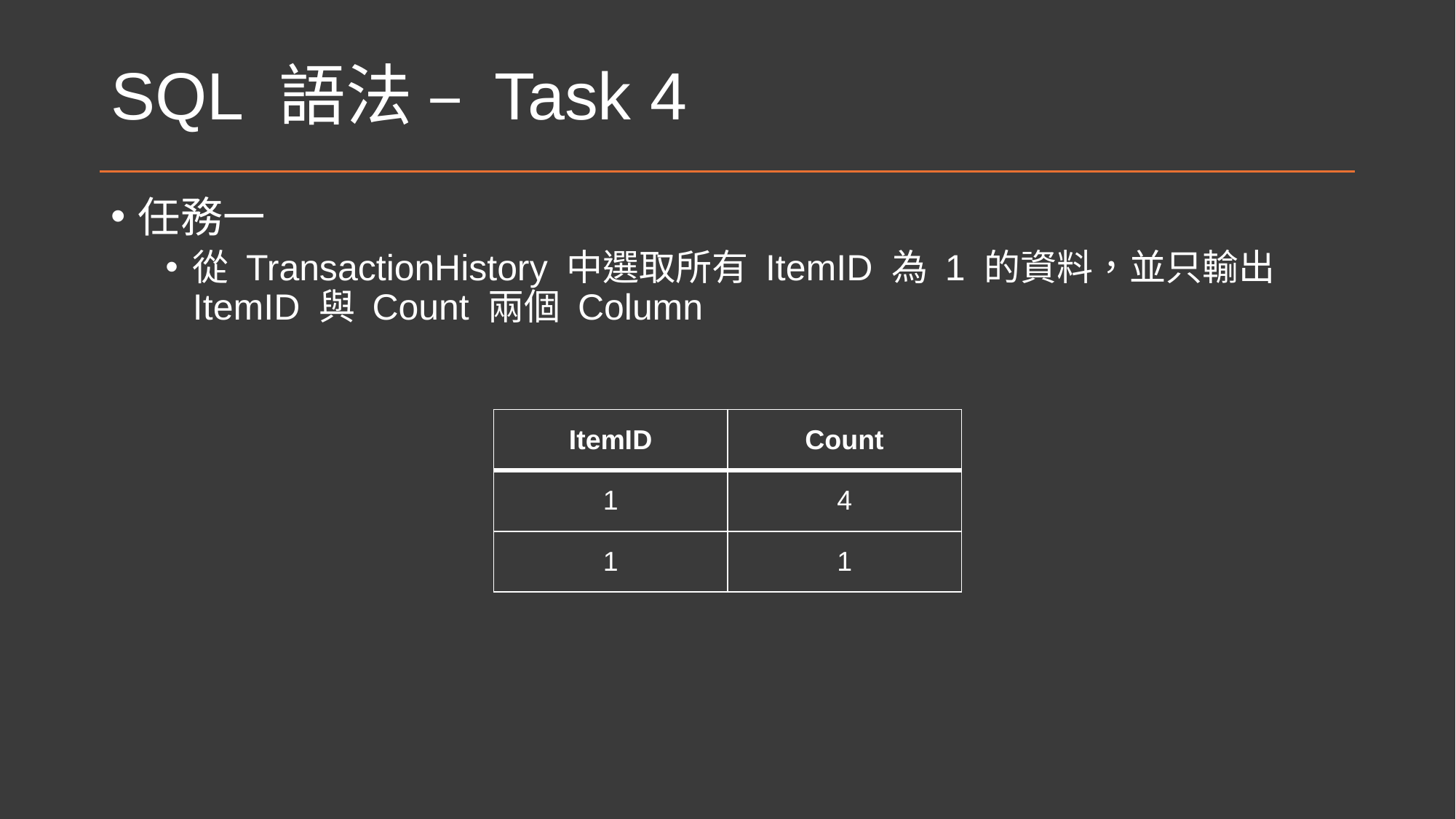

# SQL 語法 – Task 4
任務一
從 TransactionHistory 中選取所有 ItemID 為 1 的資料，並只輸出 ItemID 與 Count 兩個 Column
| ItemID | Count |
| --- | --- |
| 1 | 4 |
| 1 | 1 |